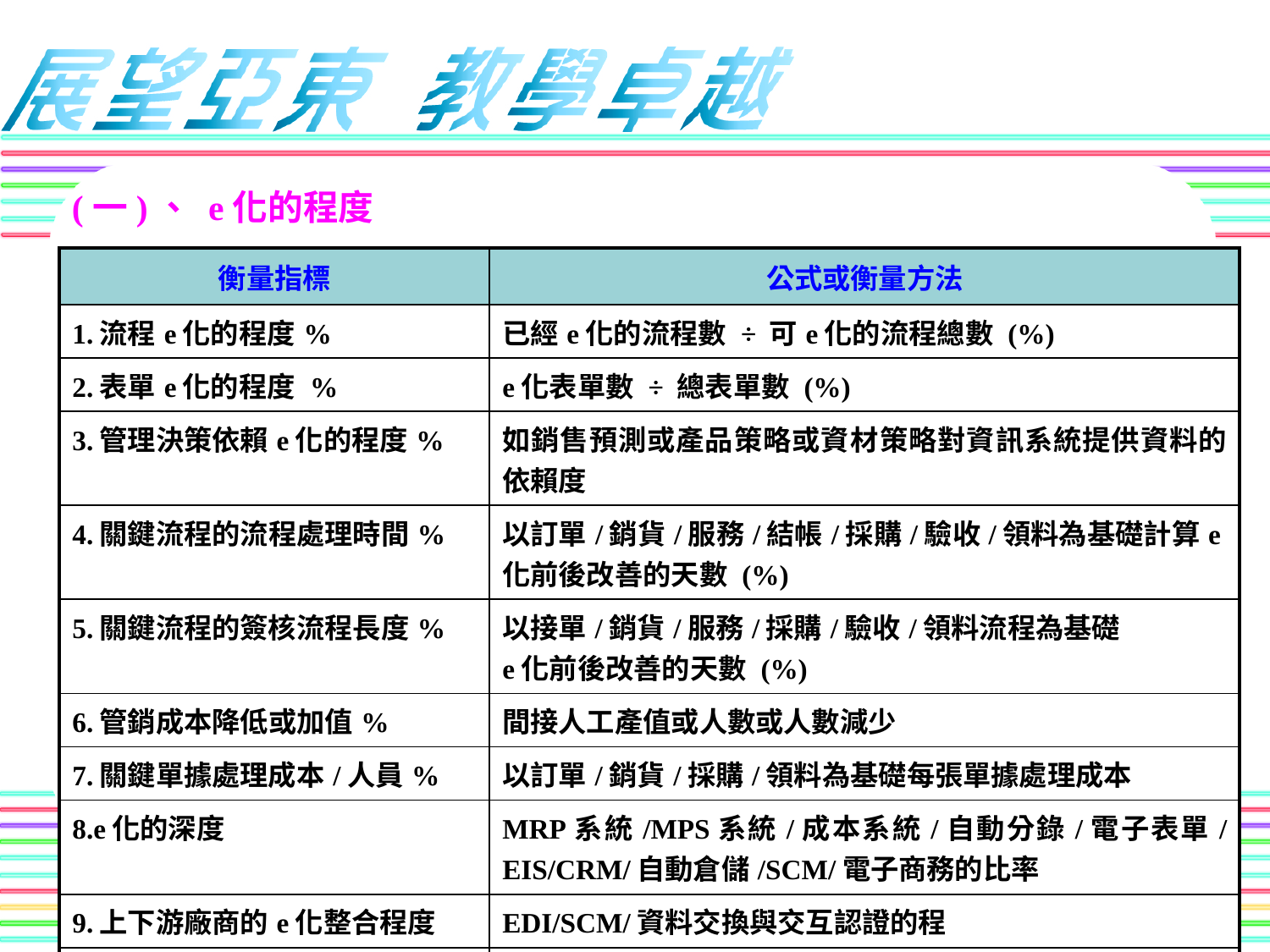

(一)、 e化的程度
| 衡量指標 | 公式或衡量方法 |
| --- | --- |
| 1.流程e化的程度% | 已經e化的流程數 ÷ 可e化的流程總數 (%) |
| 2.表單e化的程度 % | e化表單數 ÷ 總表單數 (%) |
| 3.管理決策依賴e化的程度% | 如銷售預測或產品策略或資材策略對資訊系統提供資料的依賴度 |
| 4.關鍵流程的流程處理時間% | 以訂單/銷貨/服務/結帳/採購/驗收/領料為基礎計算e化前後改善的天數 (%) |
| 5.關鍵流程的簽核流程長度% | 以接單/銷貨/服務/採購/驗收/領料流程為基礎 e化前後改善的天數 (%) |
| 6.管銷成本降低或加值% | 間接人工產值或人數或人數減少 |
| 7.關鍵單據處理成本/人員% | 以訂單/銷貨/採購/領料為基礎每張單據處理成本 |
| 8.e化的深度 | MRP系統/MPS系統/成本系統/自動分錄/電子表單/EIS/CRM/自動倉儲/SCM/電子商務的比率 |
| 9.上下游廠商的e化整合程度 | EDI/SCM/資料交換與交互認證的程 |
| 10.e-SERVICE服務程度 | 網路訂單數 ÷ 總訂單數(%)或 網路下單顧客數 ÷ 總訂單顧客數(%) |